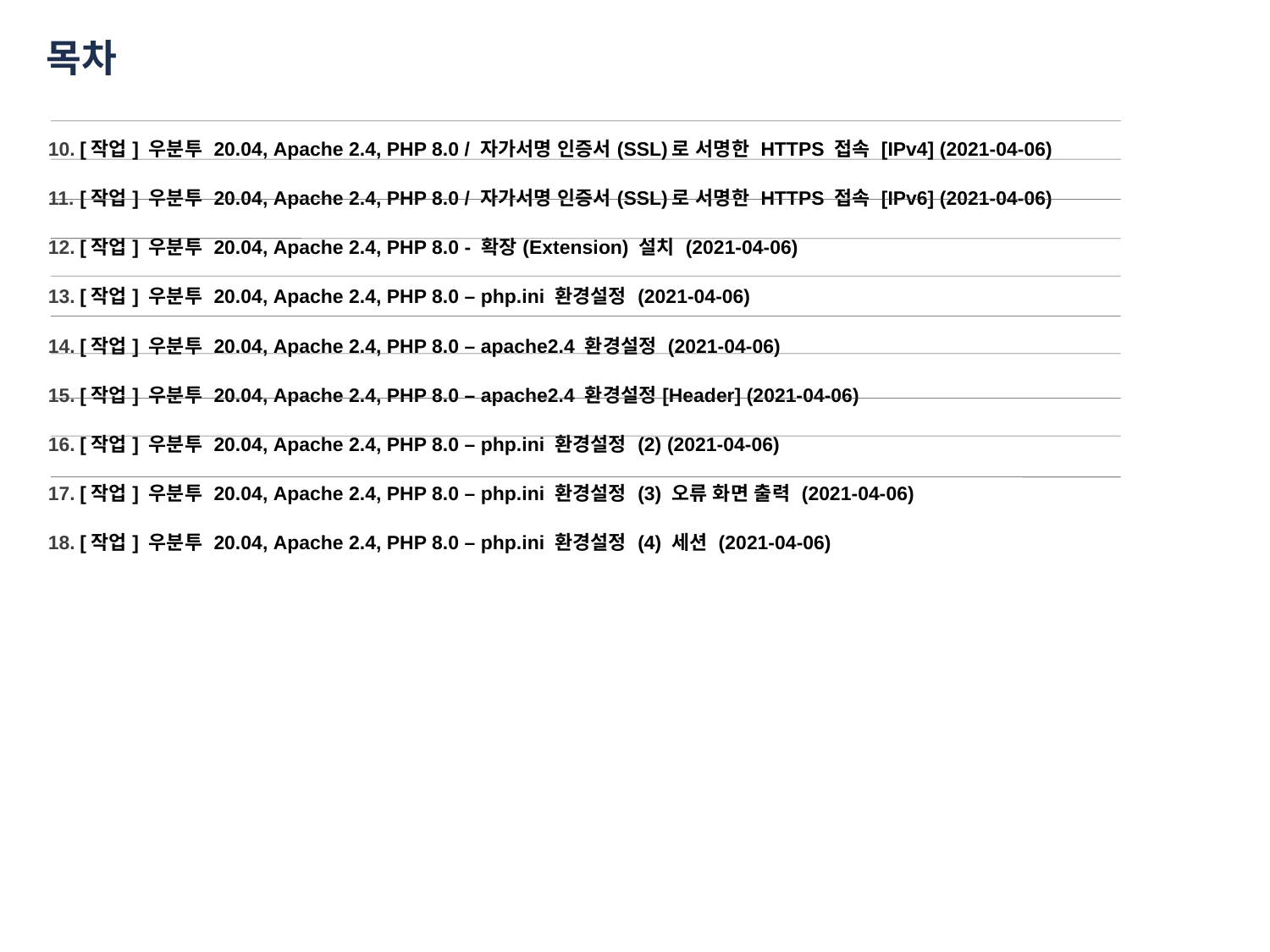

목차
[작업] 우분투 20.04, Apache 2.4, PHP 8.0 / 자가서명 인증서(SSL)로 서명한 HTTPS 접속 [IPv4] (2021-04-06)
[작업] 우분투 20.04, Apache 2.4, PHP 8.0 / 자가서명 인증서(SSL)로 서명한 HTTPS 접속 [IPv6] (2021-04-06)
[작업] 우분투 20.04, Apache 2.4, PHP 8.0 - 확장(Extension) 설치 (2021-04-06)
[작업] 우분투 20.04, Apache 2.4, PHP 8.0 – php.ini 환경설정 (2021-04-06)
[작업] 우분투 20.04, Apache 2.4, PHP 8.0 – apache2.4 환경설정 (2021-04-06)
[작업] 우분투 20.04, Apache 2.4, PHP 8.0 – apache2.4 환경설정[Header] (2021-04-06)
[작업] 우분투 20.04, Apache 2.4, PHP 8.0 – php.ini 환경설정 (2) (2021-04-06)
[작업] 우분투 20.04, Apache 2.4, PHP 8.0 – php.ini 환경설정 (3) 오류 화면 출력 (2021-04-06)
[작업] 우분투 20.04, Apache 2.4, PHP 8.0 – php.ini 환경설정 (4) 세션 (2021-04-06)